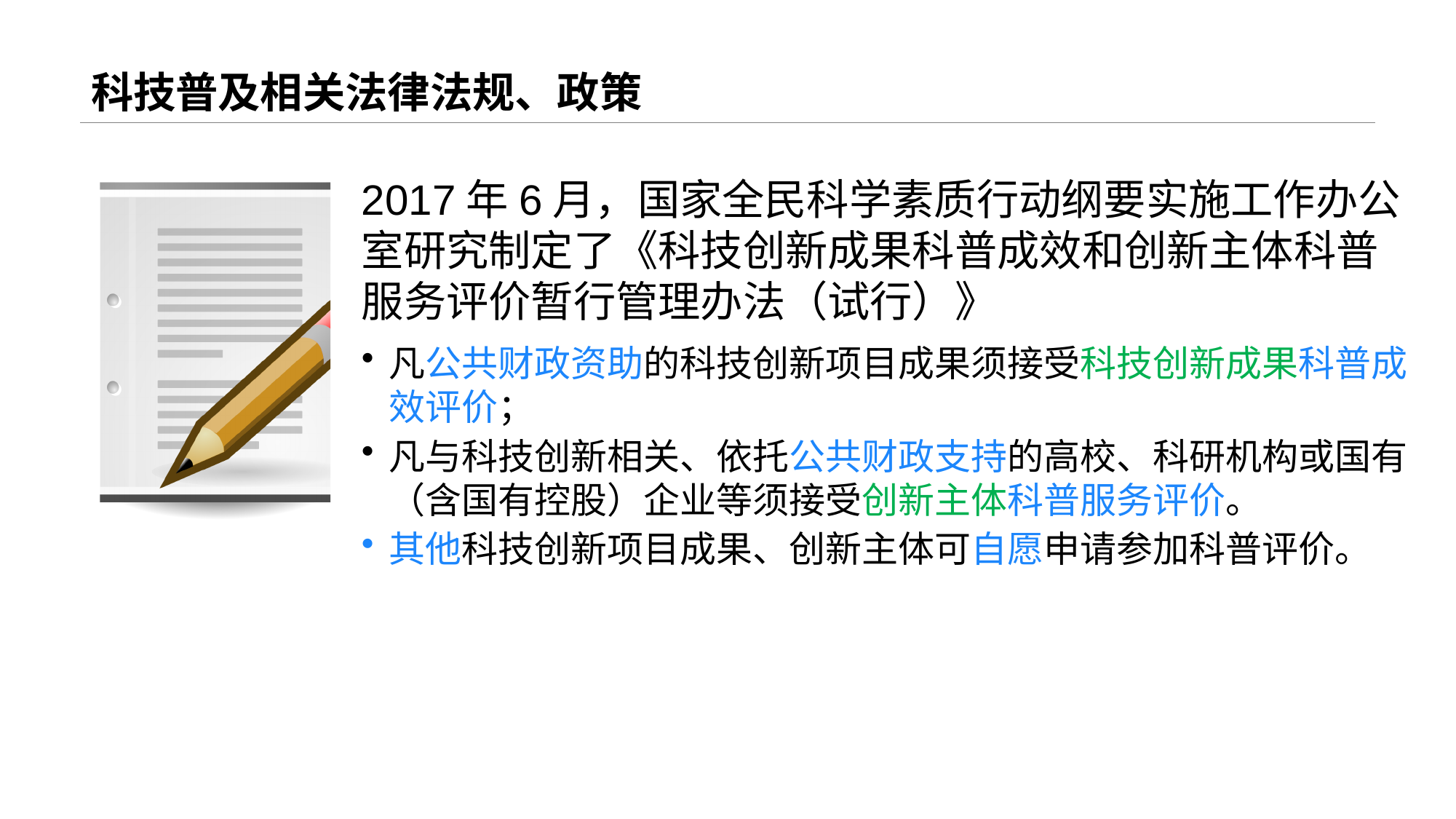

# 科技普及相关法律法规、政策
2017年6月，国家全民科学素质行动纲要实施工作办公室研究制定了《科技创新成果科普成效和创新主体科普服务评价暂行管理办法（试行）》
凡公共财政资助的科技创新项目成果须接受科技创新成果科普成效评价；
凡与科技创新相关、依托公共财政支持的高校、科研机构或国有（含国有控股）企业等须接受创新主体科普服务评价。
其他科技创新项目成果、创新主体可自愿申请参加科普评价。